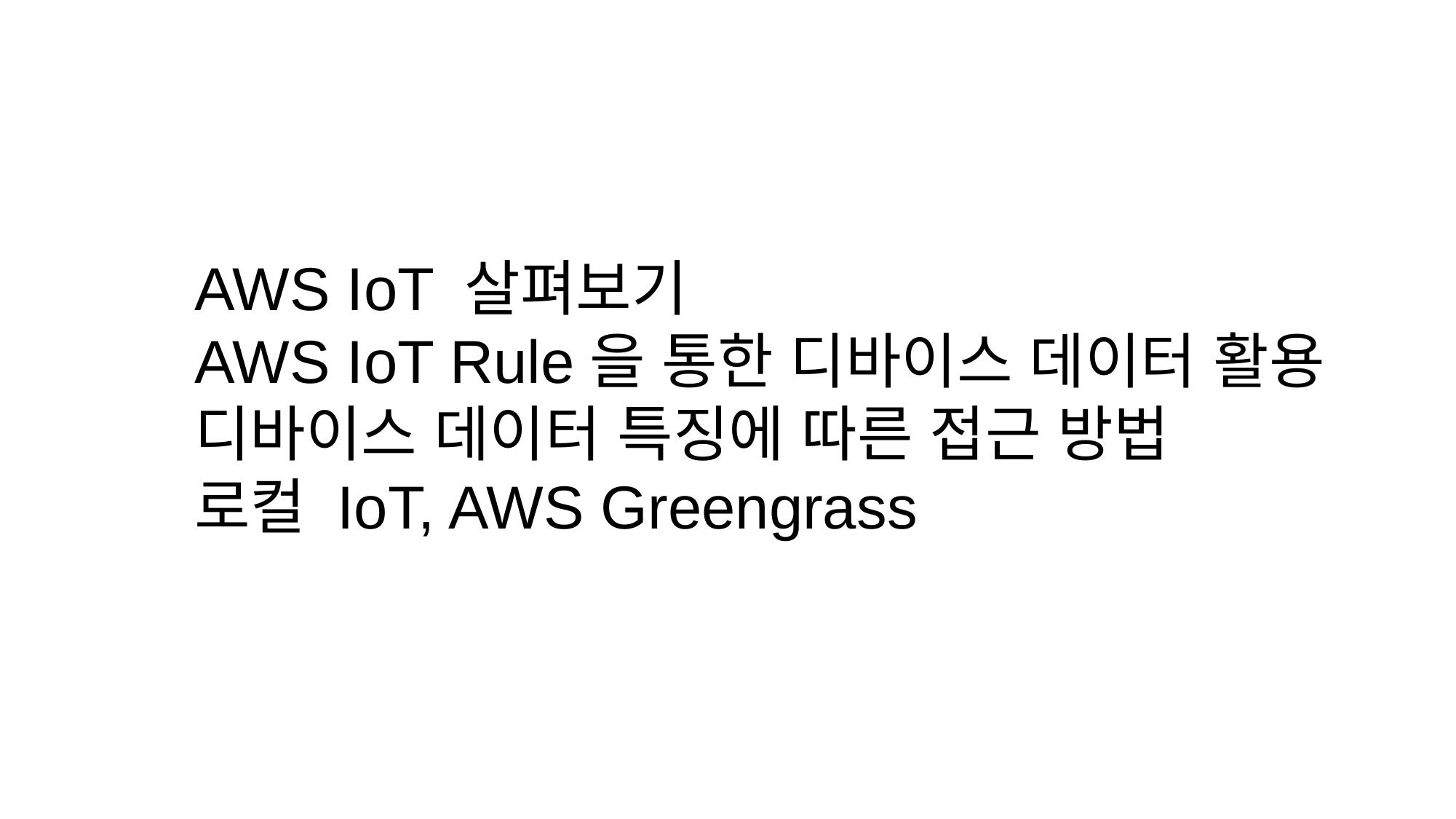

AWS IoT 살펴보기
AWS IoT Rule을 통한 디바이스 데이터 활용
디바이스 데이터 특징에 따른 접근 방법
로컬 IoT, AWS Greengrass